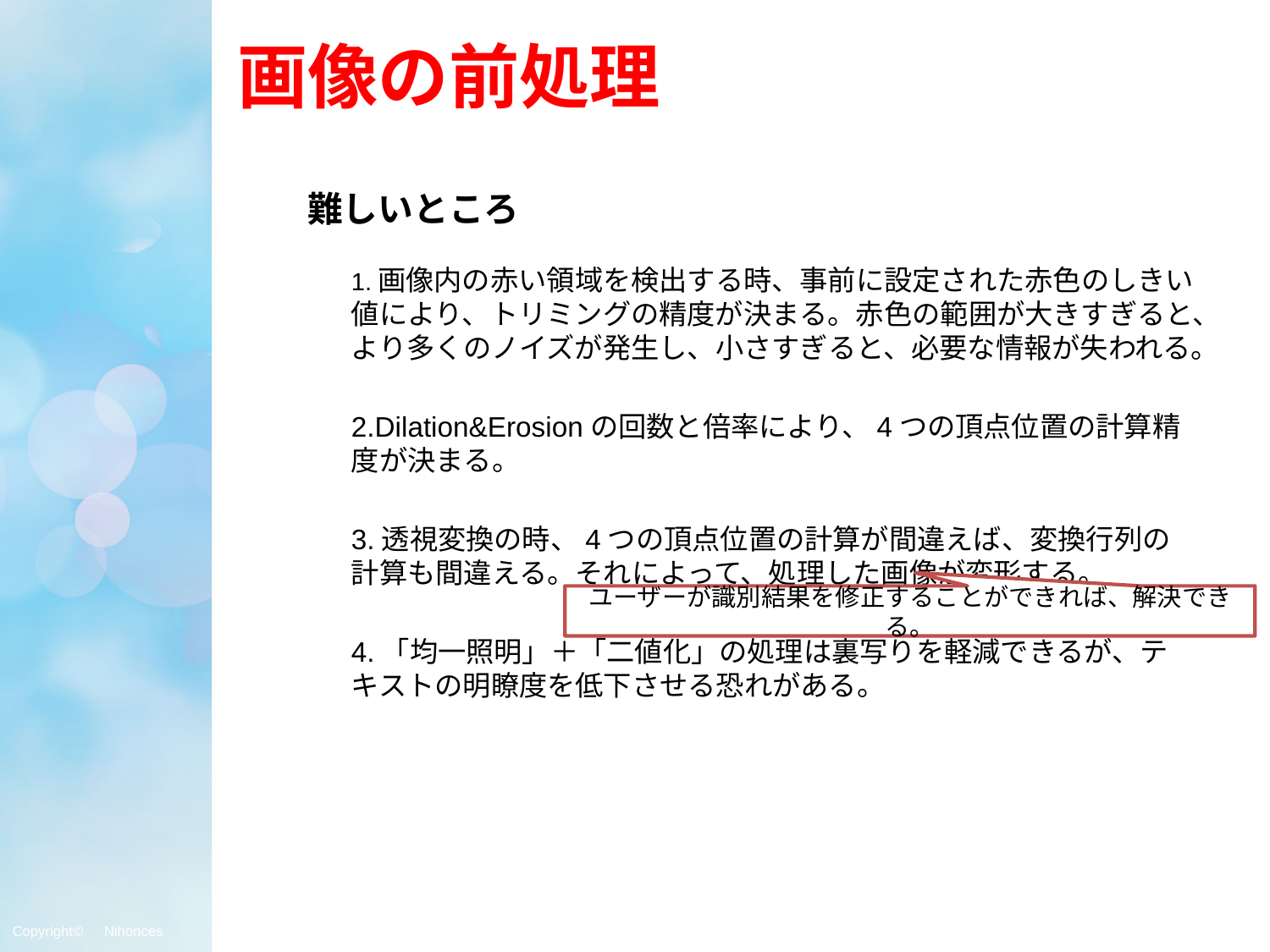

# 画像の前処理
難しいところ
1.画像内の赤い領域を検出する時、事前に設定された赤色のしきい値により、トリミングの精度が決まる。赤色の範囲が大きすぎると、より多くのノイズが発生し、小さすぎると、必要な情報が失われる。

2.Dilation&Erosionの回数と倍率により、4つの頂点位置の計算精度が決まる。

3.透視変換の時、4つの頂点位置の計算が間違えば、変換行列の計算も間違える。それによって、処理した画像が変形する。

4.「均一照明」＋「二値化」の処理は裏写りを軽減できるが、テキストの明瞭度を低下させる恐れがある。

ユーザーが識別結果を修正することができれば、解決できる。
Copyright©　Nihonces